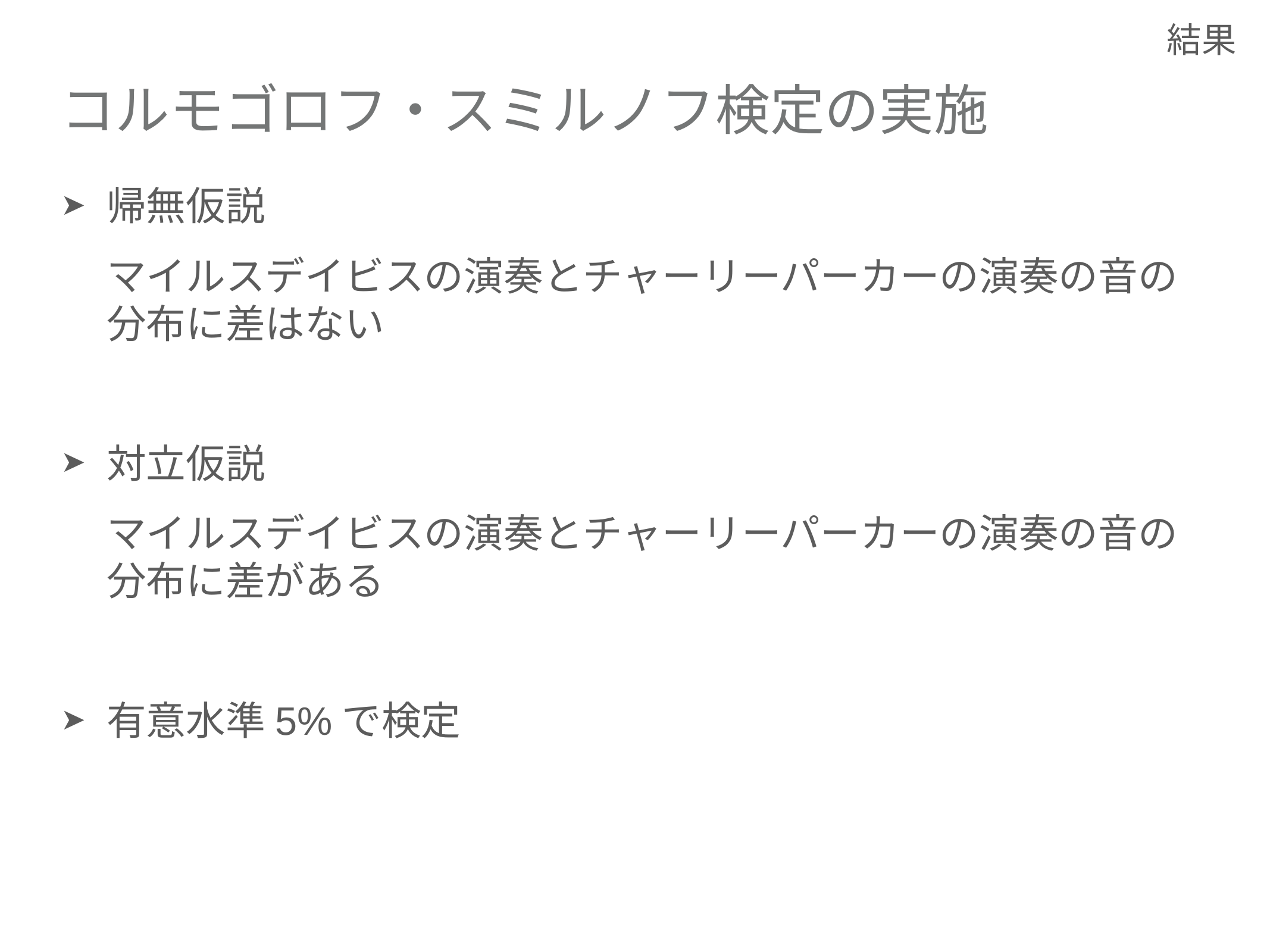

結果
# コルモゴロフ・スミルノフ検定の実施

帰無仮説
マイルスデイビスの演奏とチャーリーパーカーの演奏の音の分布に差はない

対立仮説
マイルスデイビスの演奏とチャーリーパーカーの演奏の音の分布に差がある

有意水準5%で検定